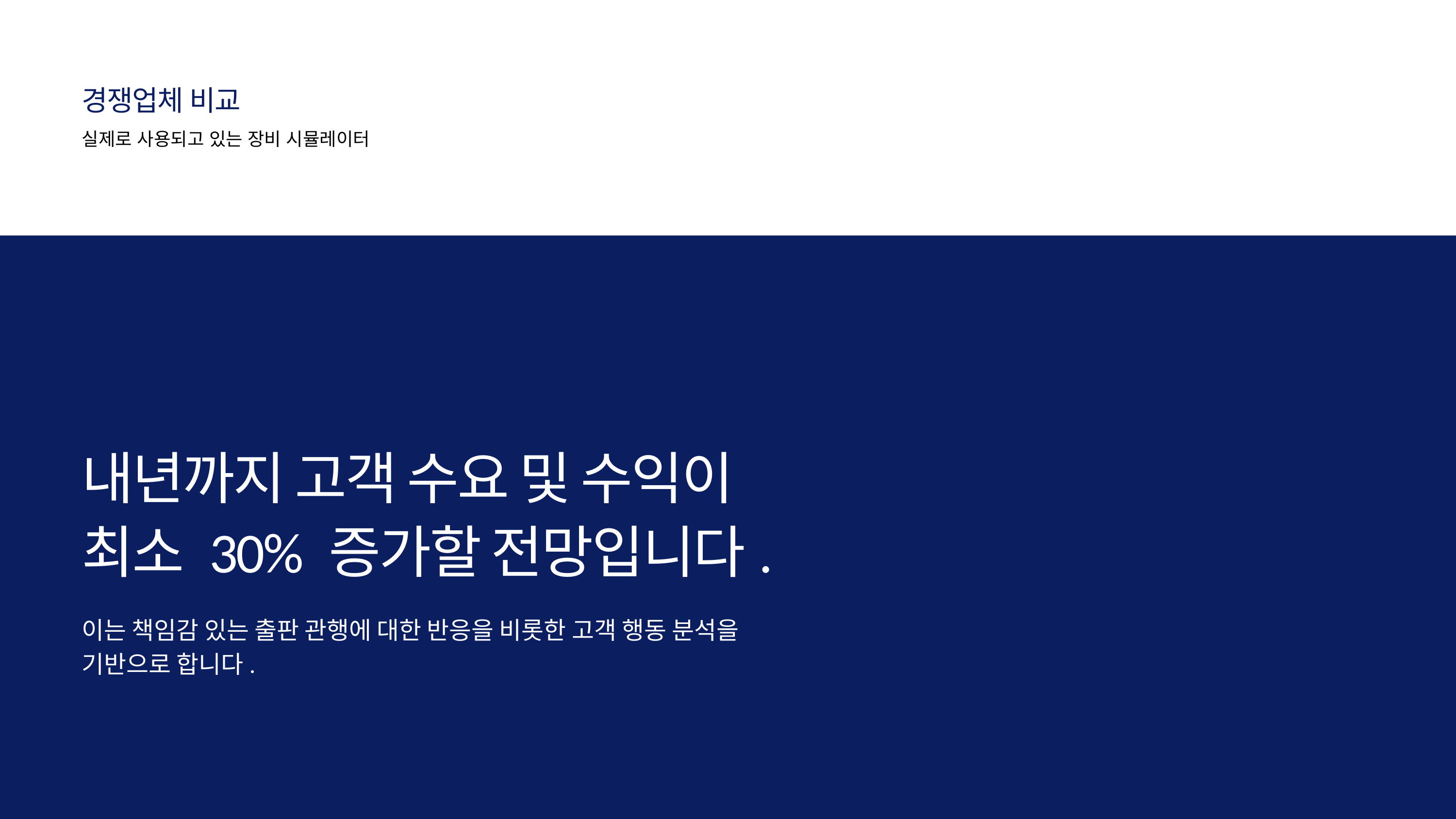

경쟁업체 비교
실제로 사용되고 있는 장비 시뮬레이터

내년까지 고객 수요 및 수익이
최소 30% 증가할 전망입니다.
이는 책임감 있는 출판 관행에 대한 반응을 비롯한 고객 행동 분석을
기반으로 합니다.